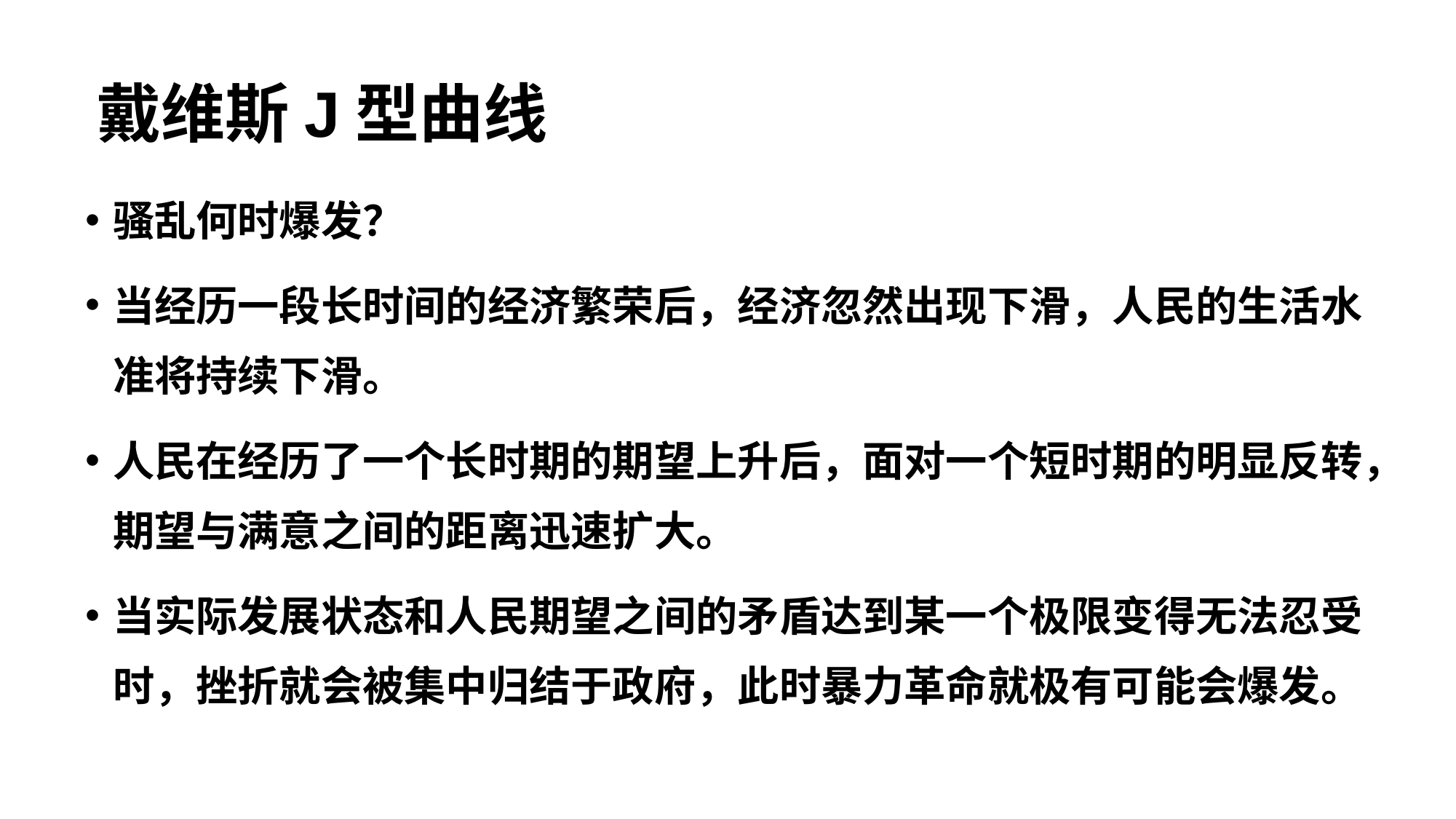

# 戴维斯J型曲线
骚乱何时爆发？
当经历一段长时间的经济繁荣后，经济忽然出现下滑，人民的生活水准将持续下滑。
人民在经历了一个长时期的期望上升后，面对一个短时期的明显反转，期望与满意之间的距离迅速扩大。
当实际发展状态和人民期望之间的矛盾达到某一个极限变得无法忍受时，挫折就会被集中归结于政府，此时暴力革命就极有可能会爆发。